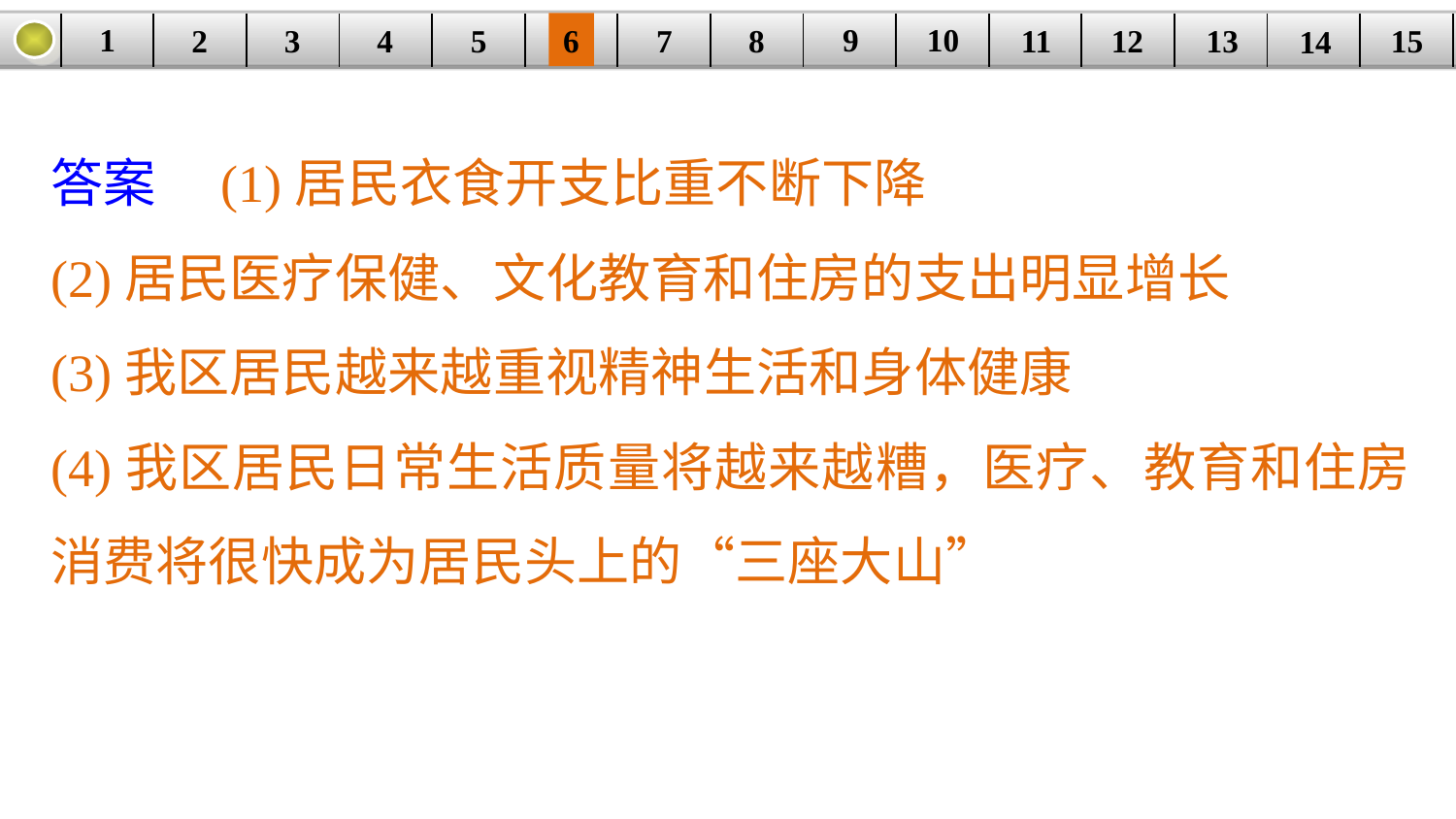

9
10
1
3
4
5
6
8
11
2
12
15
|  |  |  |  |  |  |  |  |  |  |  |  |  |  |  |
| --- | --- | --- | --- | --- | --- | --- | --- | --- | --- | --- | --- | --- | --- | --- |
7
13
14

答案　(1)居民衣食开支比重不断下降
(2)居民医疗保健、文化教育和住房的支出明显增长
(3)我区居民越来越重视精神生活和身体健康
(4)我区居民日常生活质量将越来越糟，医疗、教育和住房消费将很快成为居民头上的“三座大山”